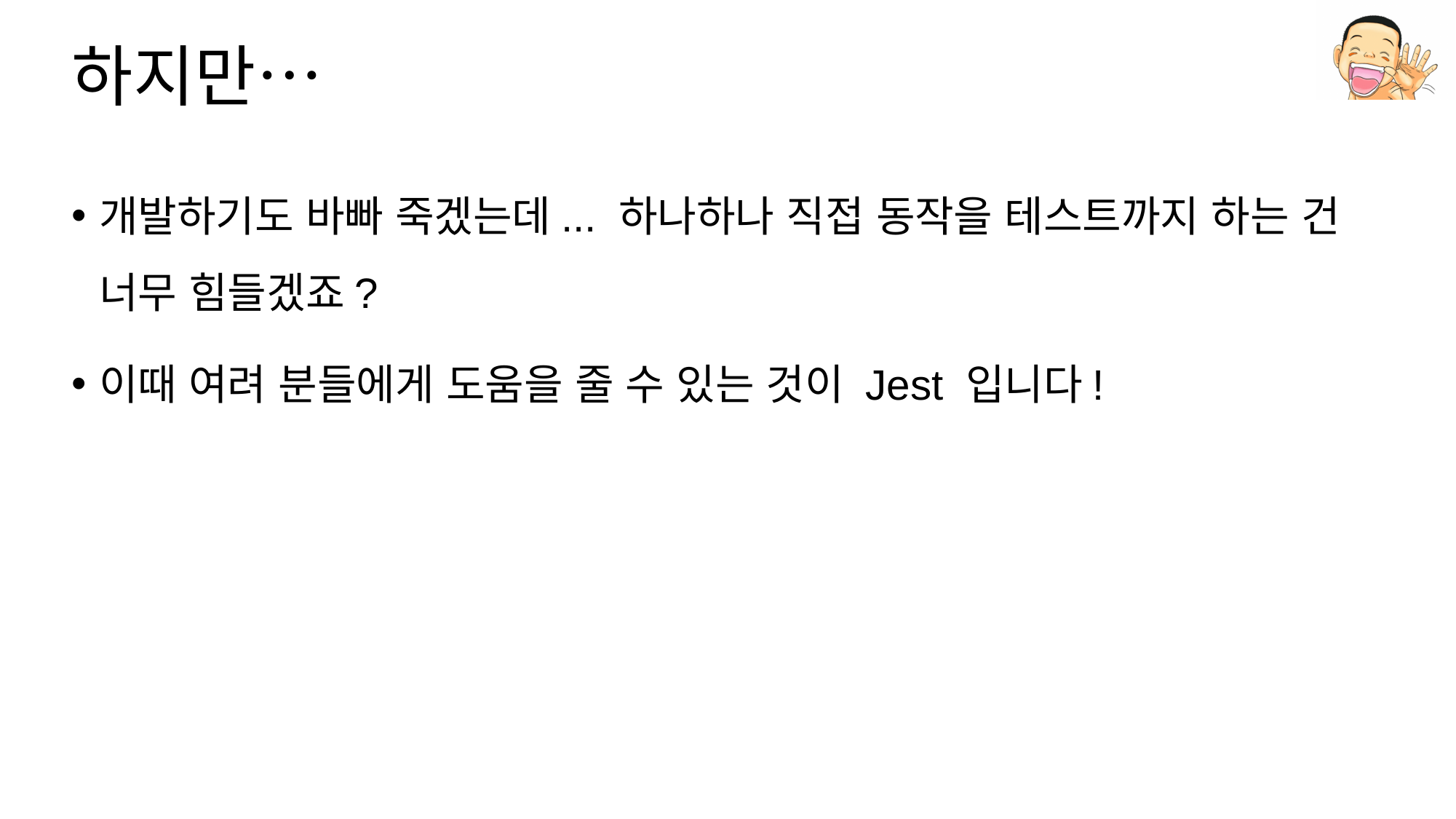

# 하지만…
개발하기도 바빠 죽겠는데... 하나하나 직접 동작을 테스트까지 하는 건 너무 힘들겠죠?
이때 여려 분들에게 도움을 줄 수 있는 것이 Jest 입니다!